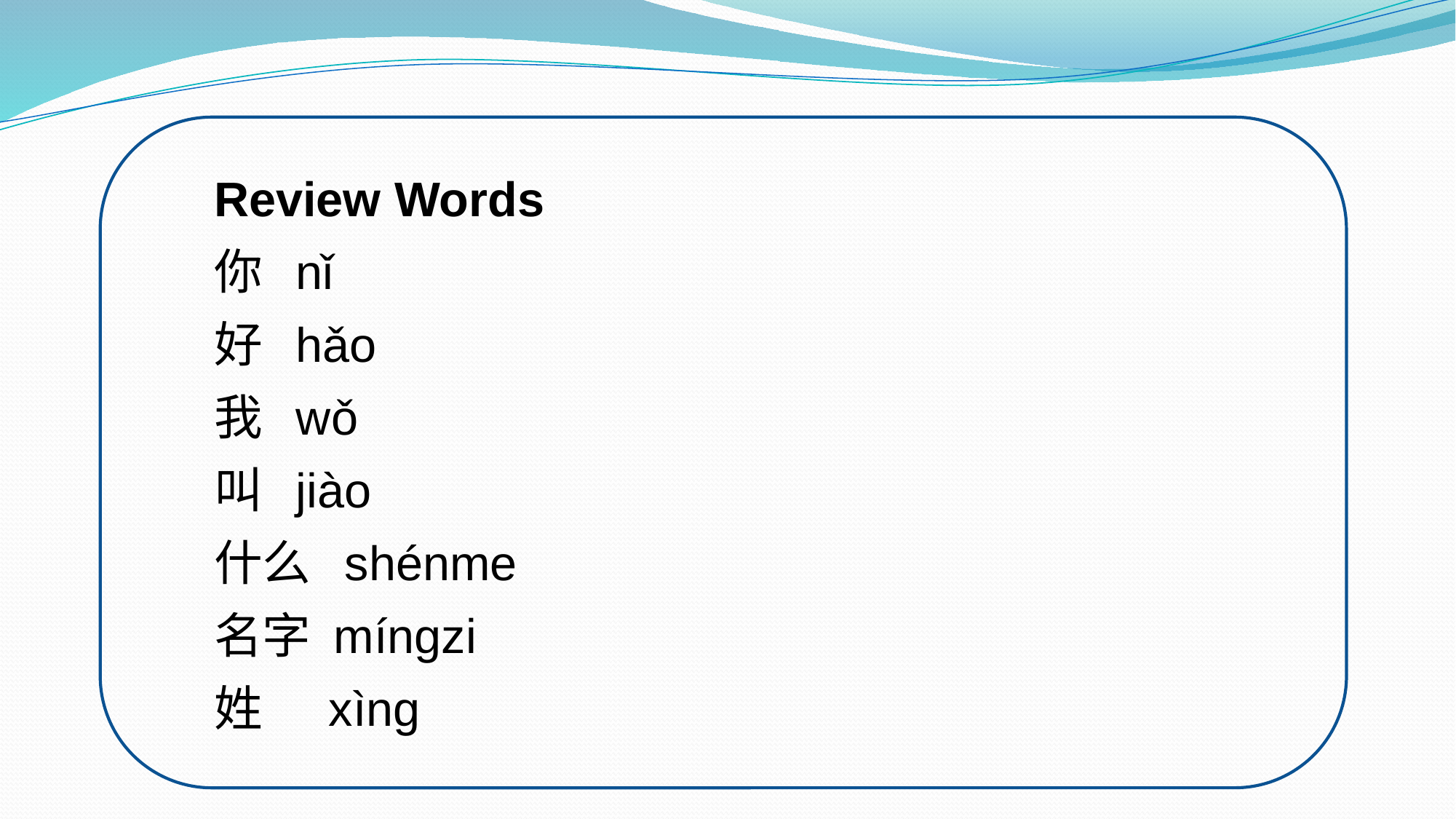

Review Words
你  nǐ
好  hǎo
我  wǒ
叫  jiào
什么  shénme
名字 míngzi
姓     xìng